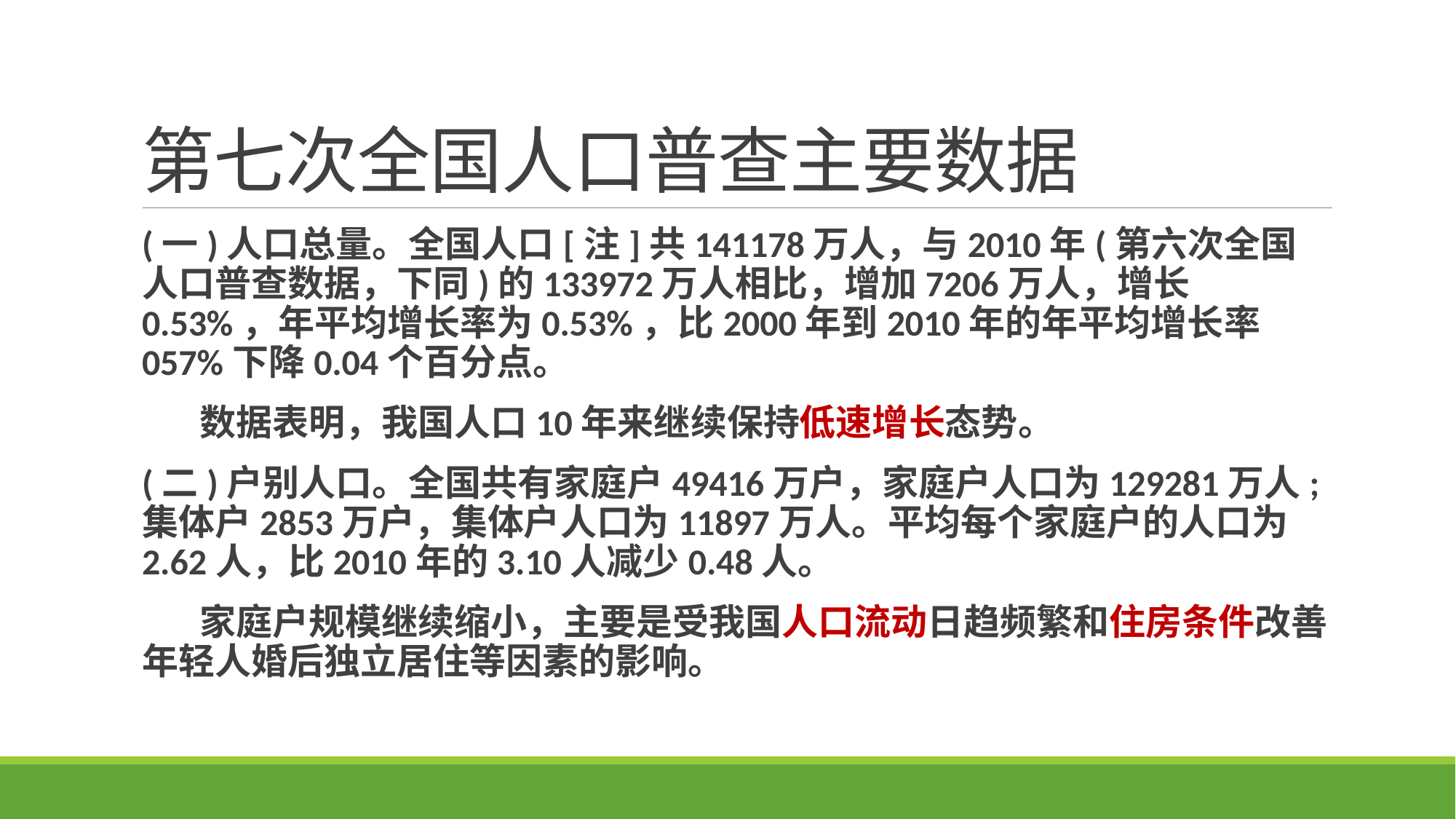

# 第七次全国人口普查主要数据
(一)人口总量。全国人口[注]共141178万人，与2010年(第六次全国人口普查数据，下同)的133972万人相比，增加7206万人，增长0.53%，年平均增长率为0.53%，比2000年到2010年的年平均增长率057%下降0.04个百分点。
      数据表明，我国人口10年来继续保持低速增长态势。
(二)户别人口。全国共有家庭户49416万户，家庭户人口为129281万人;集体户2853万户，集体户人口为11897万人。平均每个家庭户的人口为2.62人，比2010年的3.10人减少0.48人。
      家庭户规模继续缩小，主要是受我国人口流动日趋频繁和住房条件改善年轻人婚后独立居住等因素的影响。